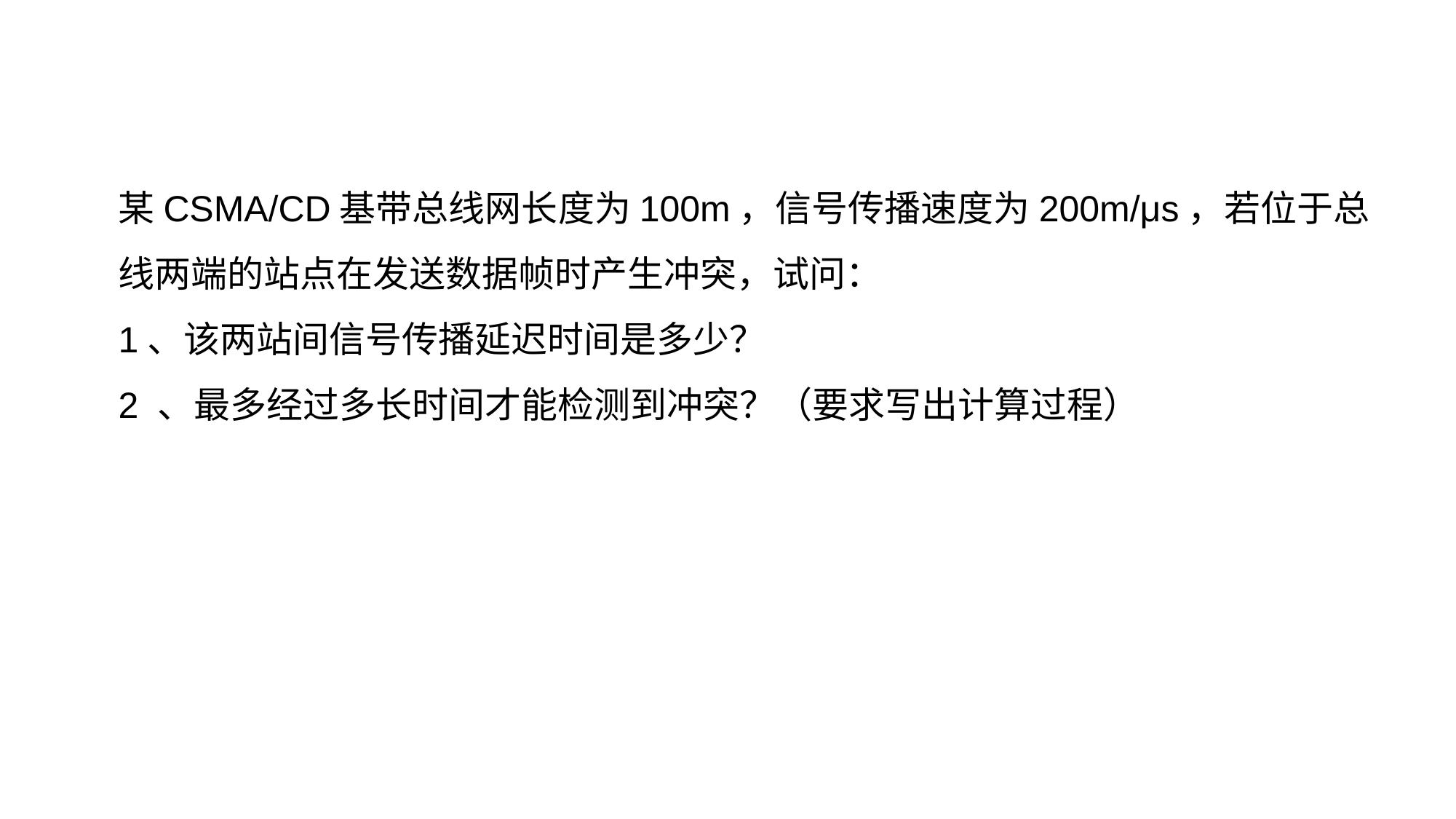

某CSMA/CD基带总线网长度为100m，信号传播速度为200m/μs，若位于总线两端的站点在发送数据帧时产生冲突，试问：
1、该两站间信号传播延迟时间是多少？
2 、最多经过多长时间才能检测到冲突？（要求写出计算过程）